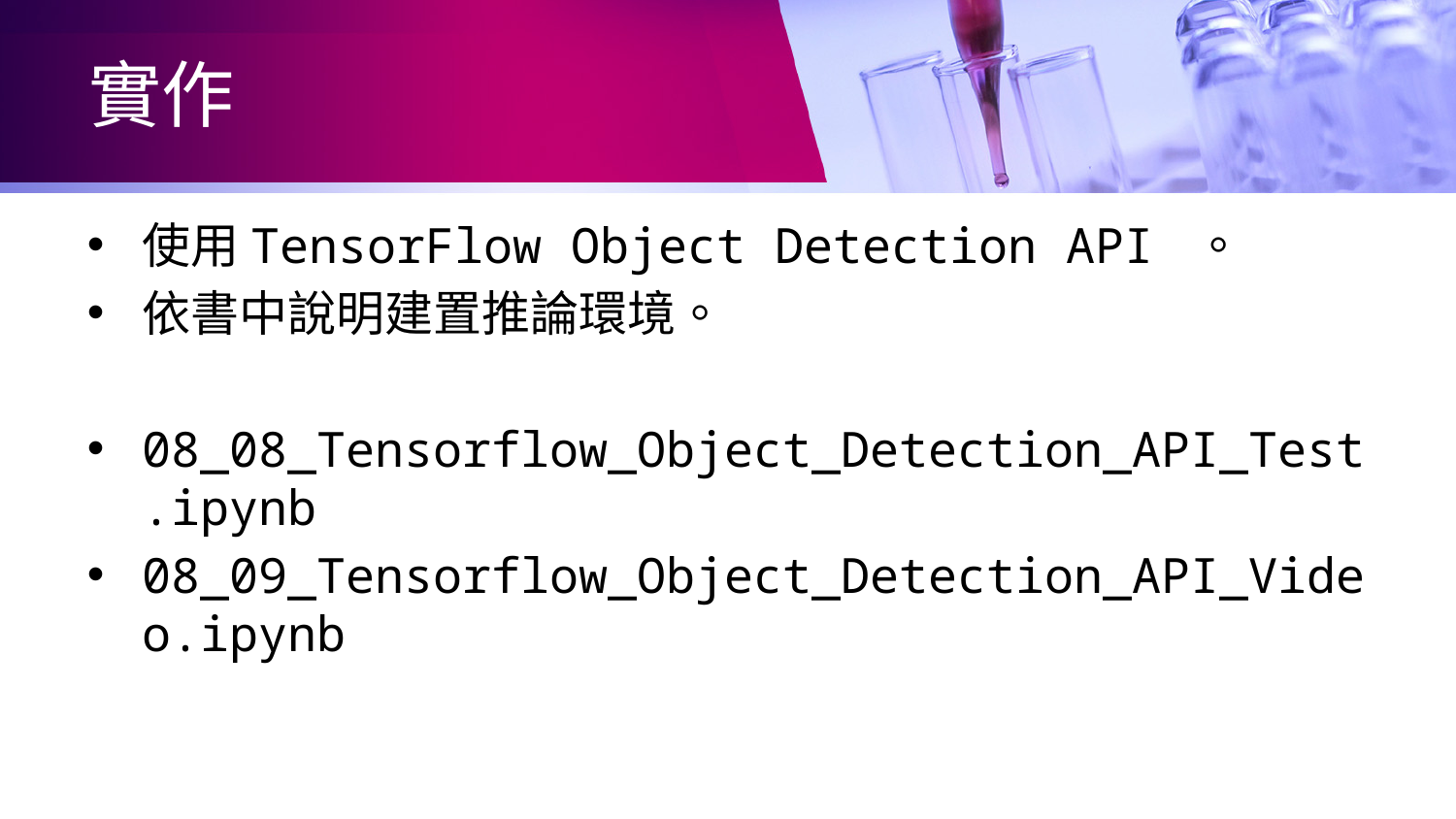

# 實作
使用TensorFlow Object Detection API 。
依書中說明建置推論環境。

08_08_Tensorflow_Object_Detection_API_Test.ipynb
08_09_Tensorflow_Object_Detection_API_Video.ipynb